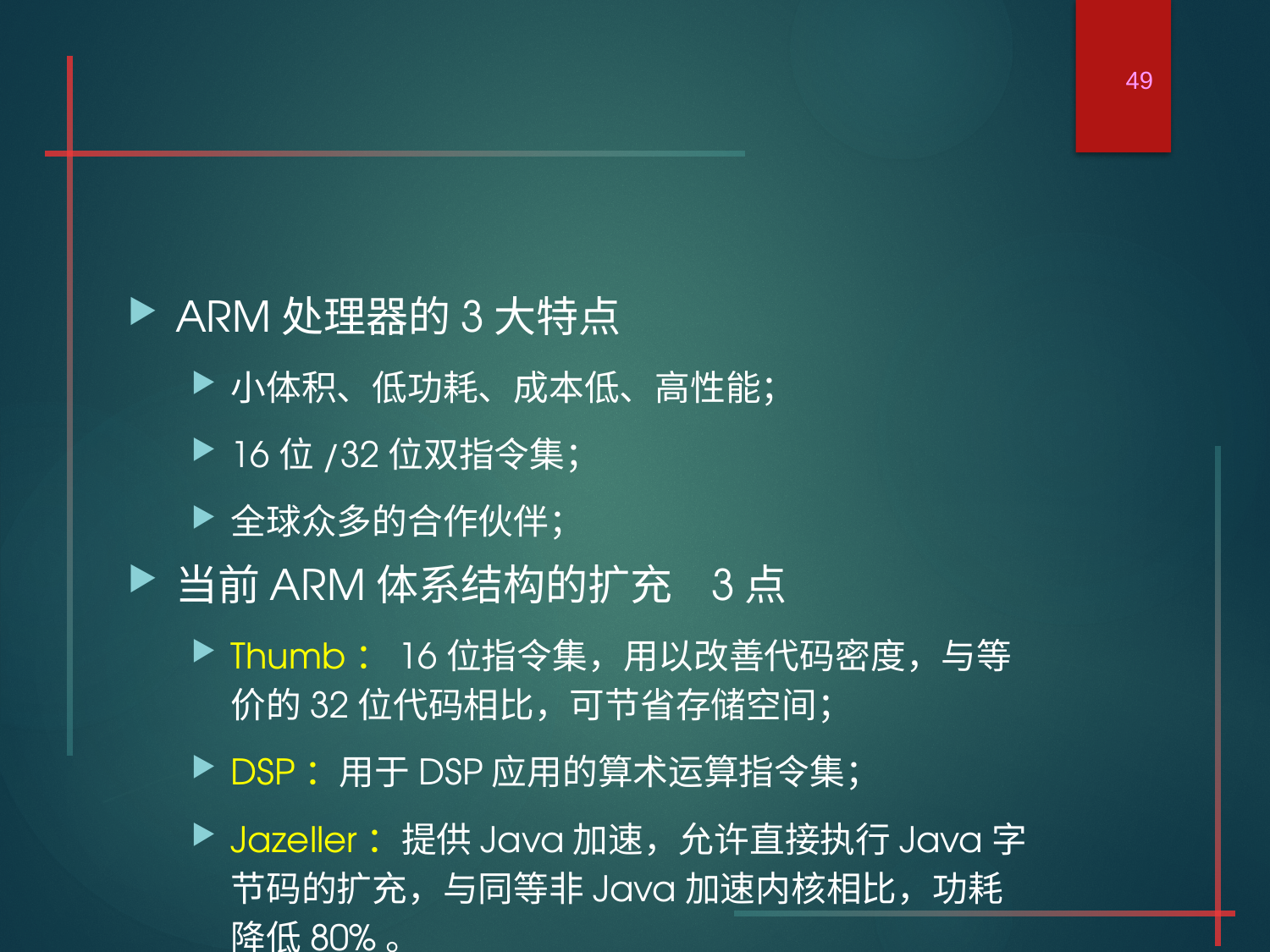

49
#
ARM处理器的3大特点
小体积、低功耗、成本低、高性能；
16位/32位双指令集；
全球众多的合作伙伴；
当前ARM体系结构的扩充   3点
Thumb：16位指令集，用以改善代码密度，与等价的32位代码相比，可节省存储空间；
DSP：用于DSP应用的算术运算指令集；
Jazeller：提供Java加速，允许直接执行Java字节码的扩充，与同等非Java加速内核相比，功耗降低80%。